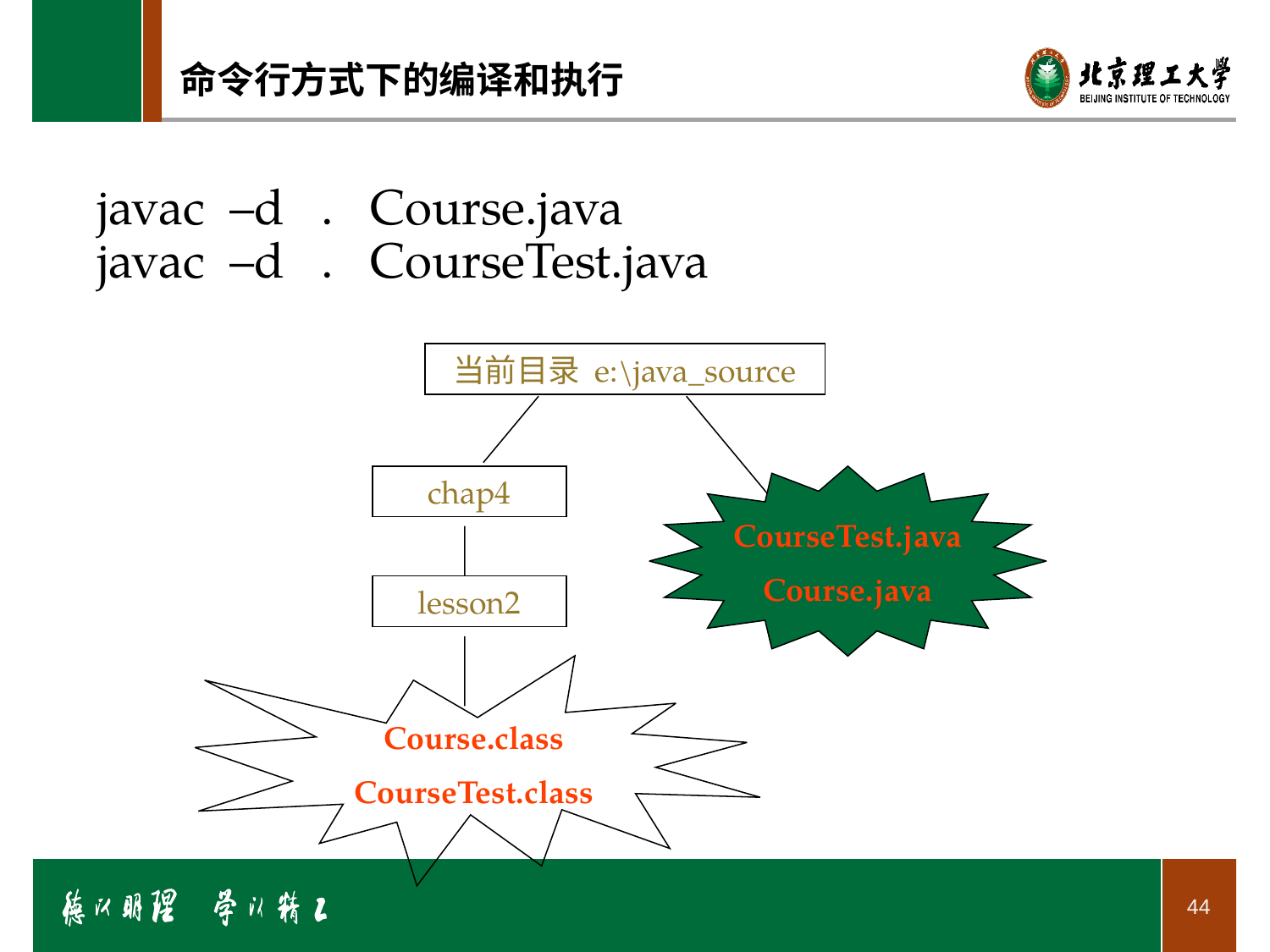

# 命令行方式下的编译和执行
javac  –d   .   Course.java
javac  –d   .   CourseTest.java
当前目录 e:\java_source

chap4
CourseTest.java
Course.java

lesson2

Course.class
CourseTest.class